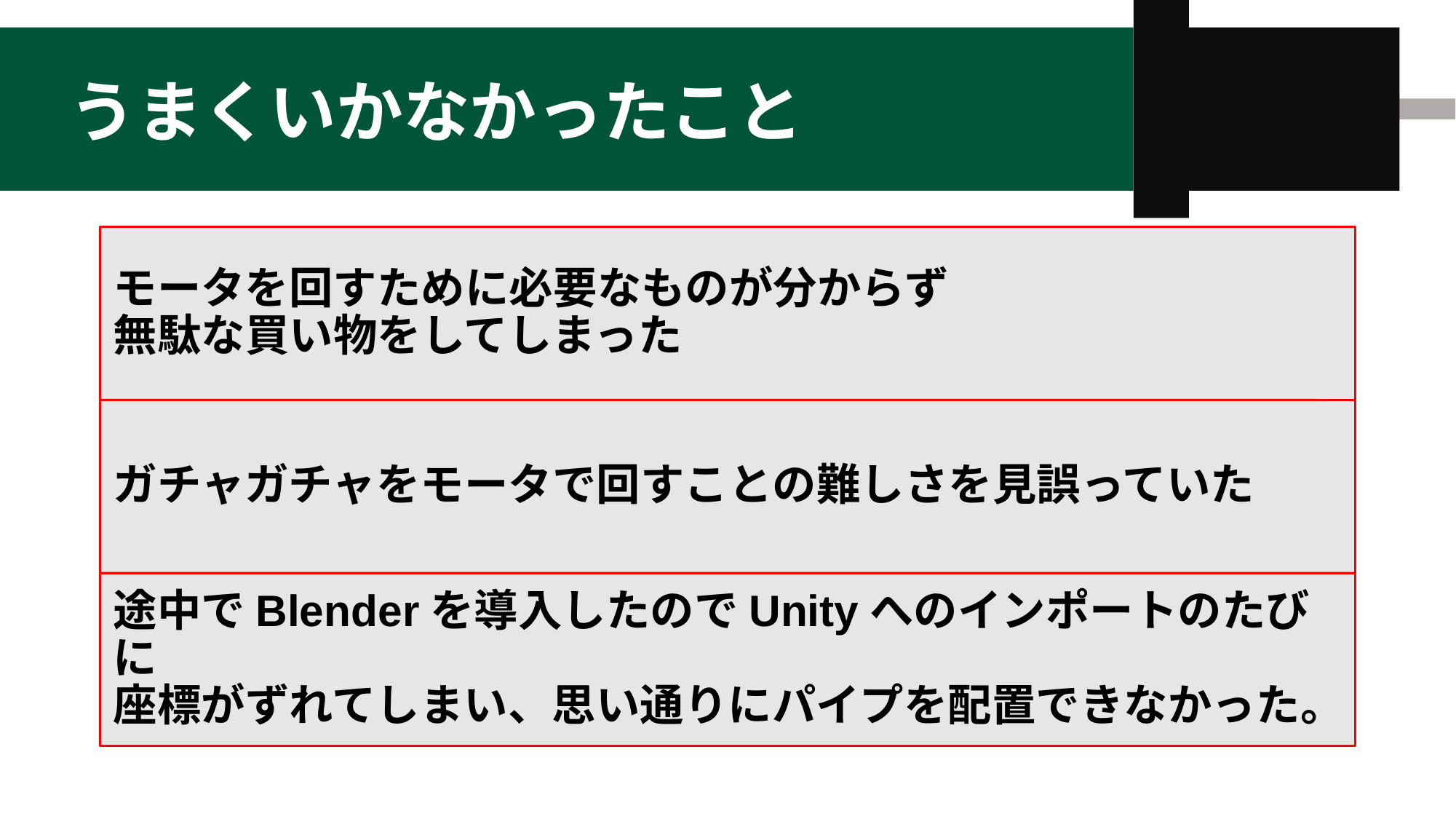

# うまくいかなかったこと
モータを回すために必要なものが分からず
無駄な買い物をしてしまった
ガチャガチャをモータで回すことの難しさを見誤っていた
途中でBlenderを導入したのでUnityへのインポートのたびに
座標がずれてしまい、思い通りにパイプを配置できなかった。